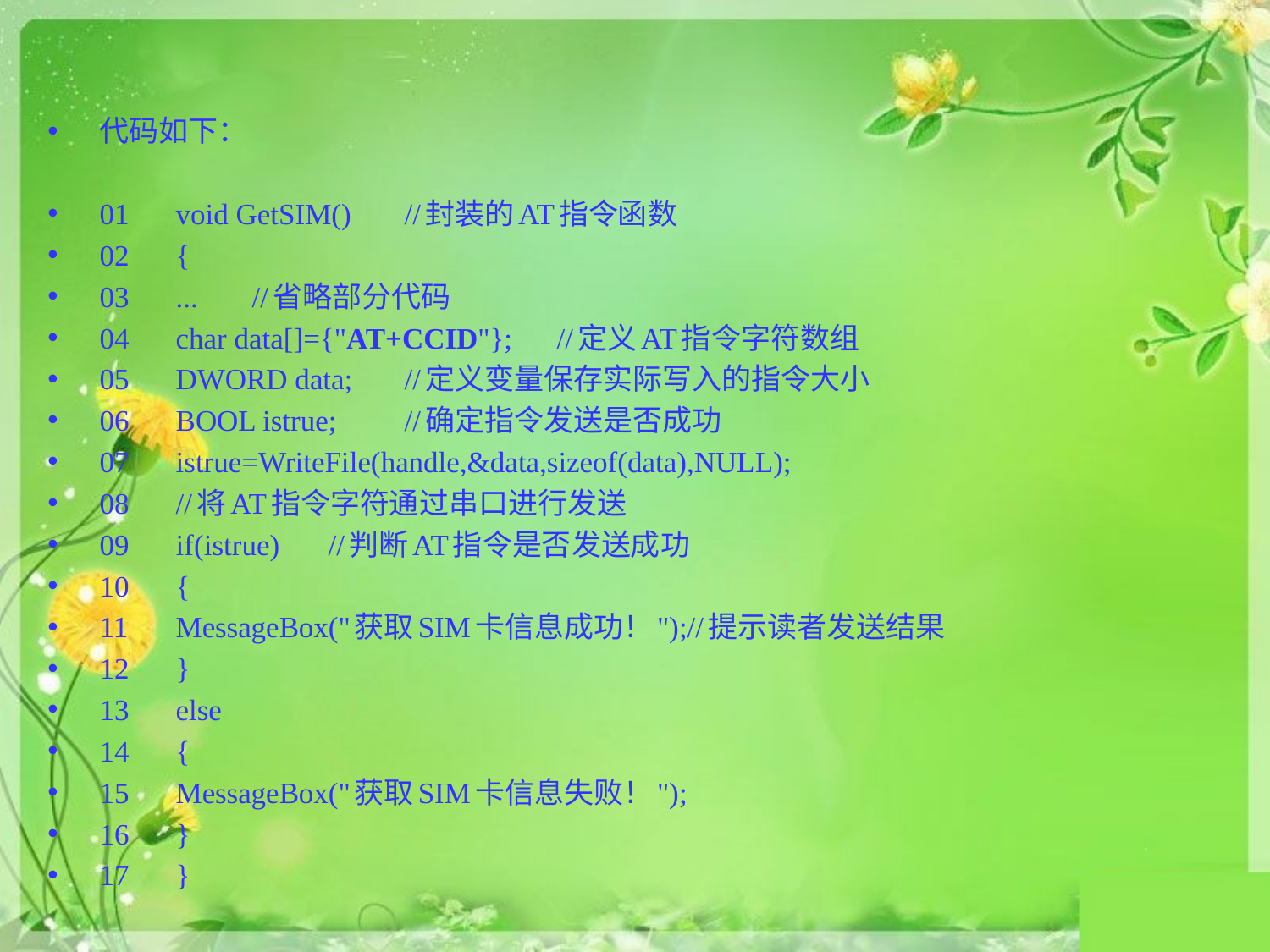

代码如下：

01	void GetSIM()				//封装的AT指令函数
02	{
03		...									//省略部分代码
04		char data[]={"AT+CCID"};		//定义AT指令字符数组
05		DWORD data;			//定义变量保存实际写入的指令大小
06		BOOL istrue;				//确定指令发送是否成功
07		istrue=WriteFile(handle,&data,sizeof(data),NULL);
08		//将AT指令字符通过串口进行发送
09		if(istrue)				//判断AT指令是否发送成功
10		{
11			MessageBox("获取SIM卡信息成功！");//提示读者发送结果
12		}
13		else
14		{
15			MessageBox("获取SIM卡信息失败！");
16		}
17	}